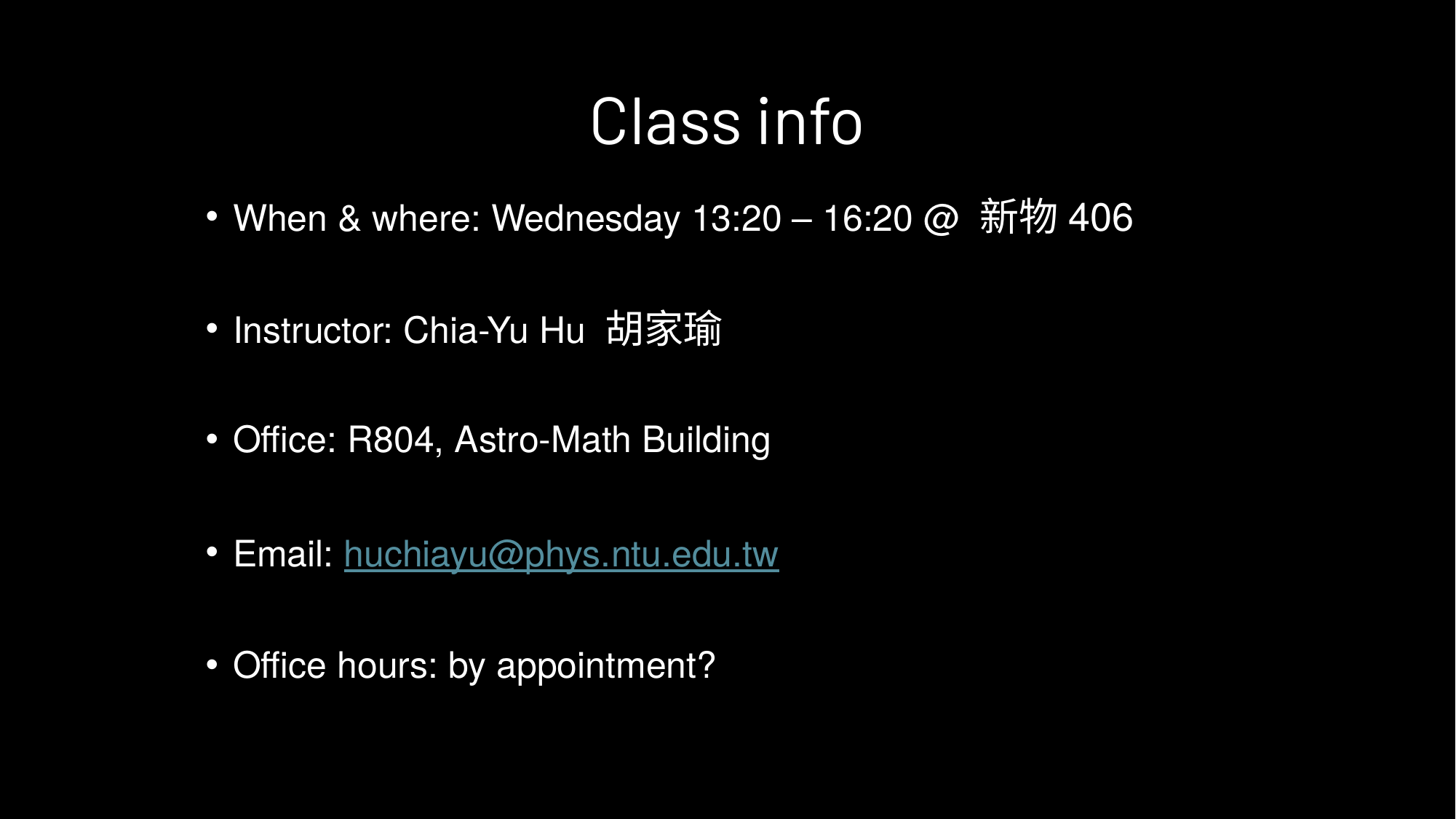

# Class info
When & where: Wednesday 13:20 – 16:20 @ 新物406

Instructor: Chia-Yu Hu 胡家瑜

Office: R804, Astro-Math Building

Email: huchiayu@phys.ntu.edu.tw

Office hours: by appointment?